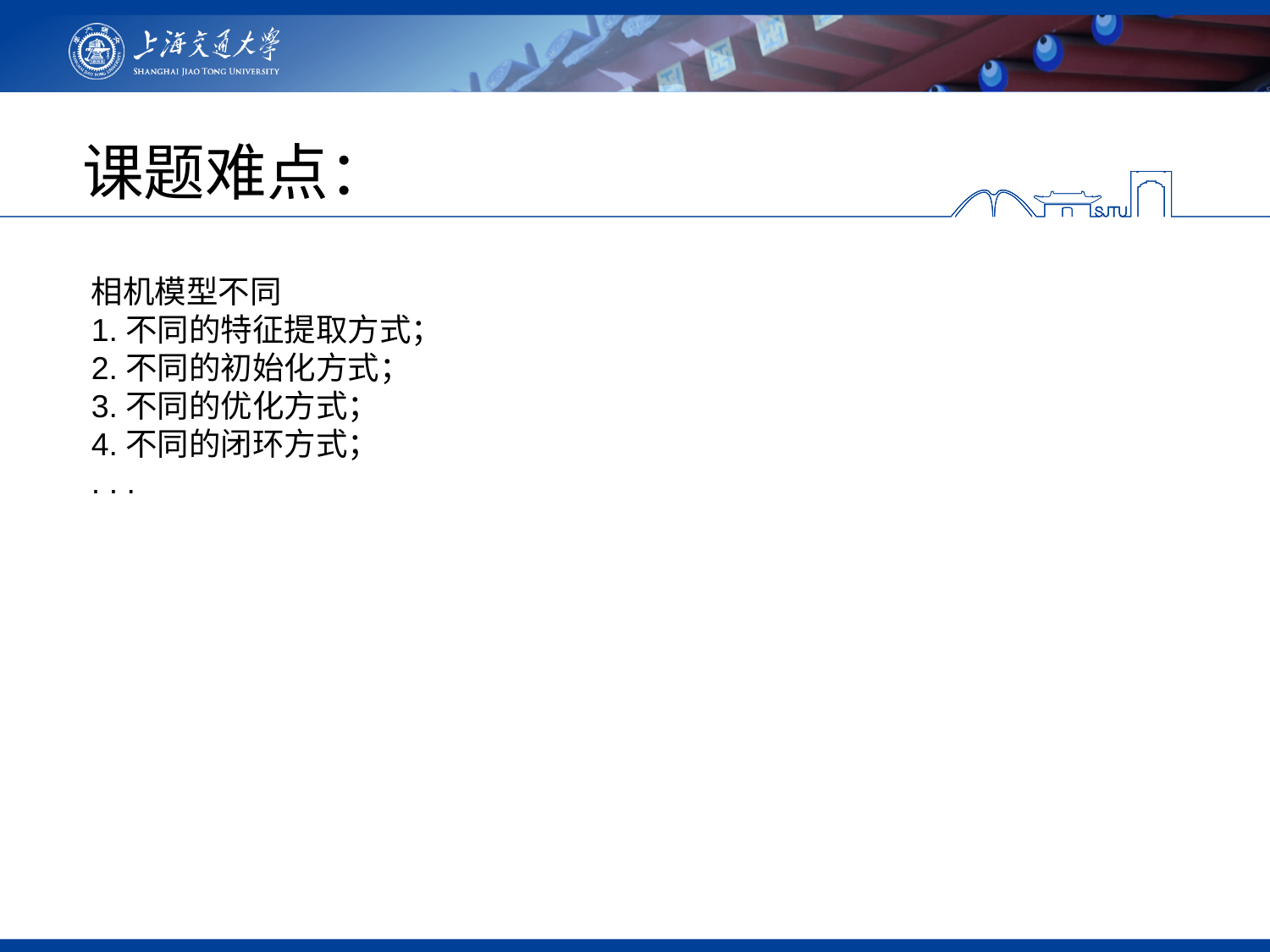

# 课题难点：
相机模型不同
1.不同的特征提取方式；
2.不同的初始化方式；
3.不同的优化方式；
4.不同的闭环方式；
. . .